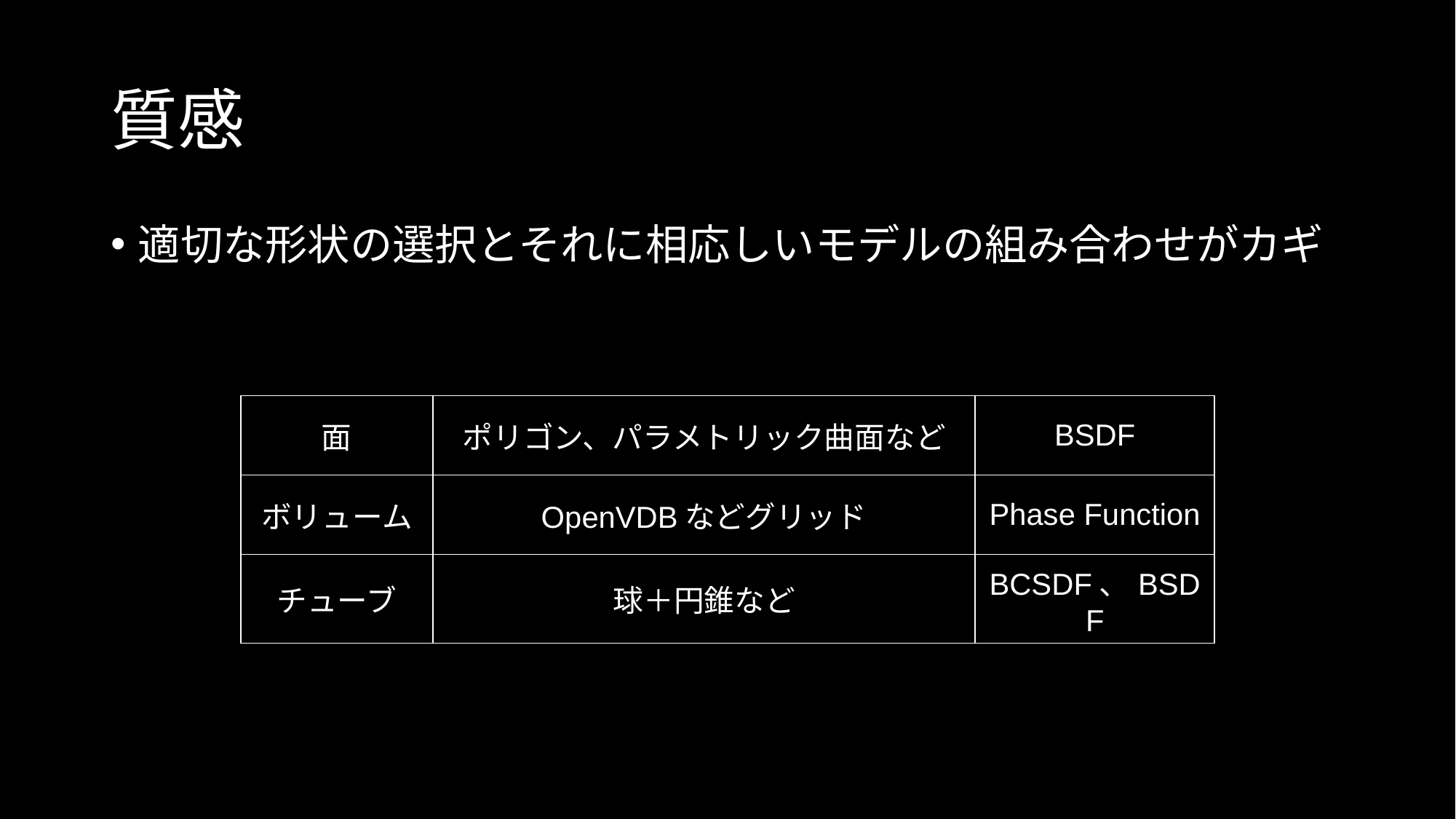

# 質感
適切な形状の選択とそれに相応しいモデルの組み合わせがカギ

| 面 | ポリゴン、パラメトリック曲面など | BSDF |
| --- | --- | --- |
| ボリューム | OpenVDBなどグリッド | Phase Function |
| チューブ | 球＋円錐など | BCSDF、BSDF |